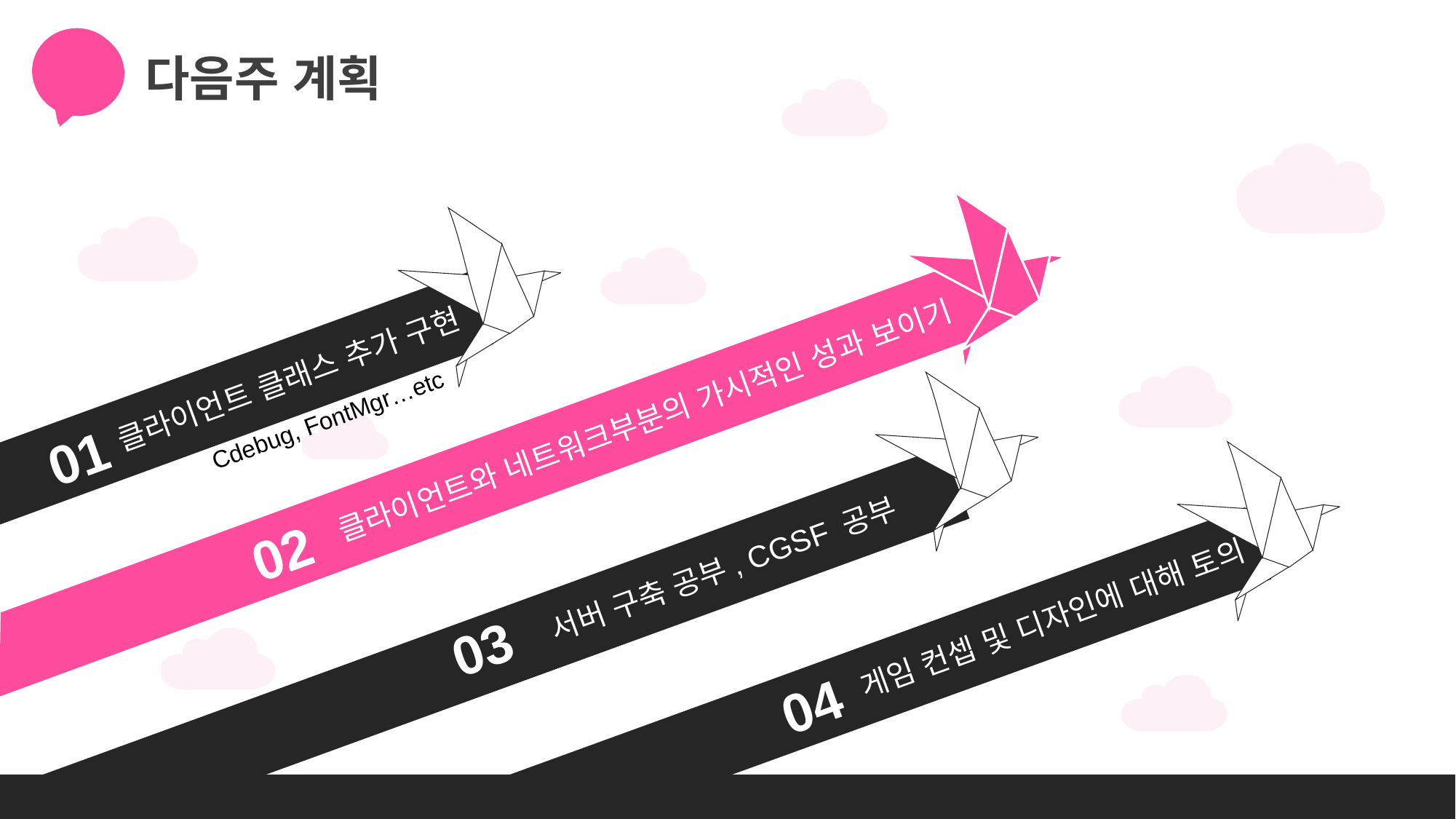

다음주 계획

클라이언트 클래스 추가 구현

 클라이언트와 네트워크부분의 가시적인 성과 보이기
Cdebug, FontMgr…etc

01

 서버 구축 공부, CGSF 공부
02
 게임 컨셉 및 디자인에 대해 토의
03

04